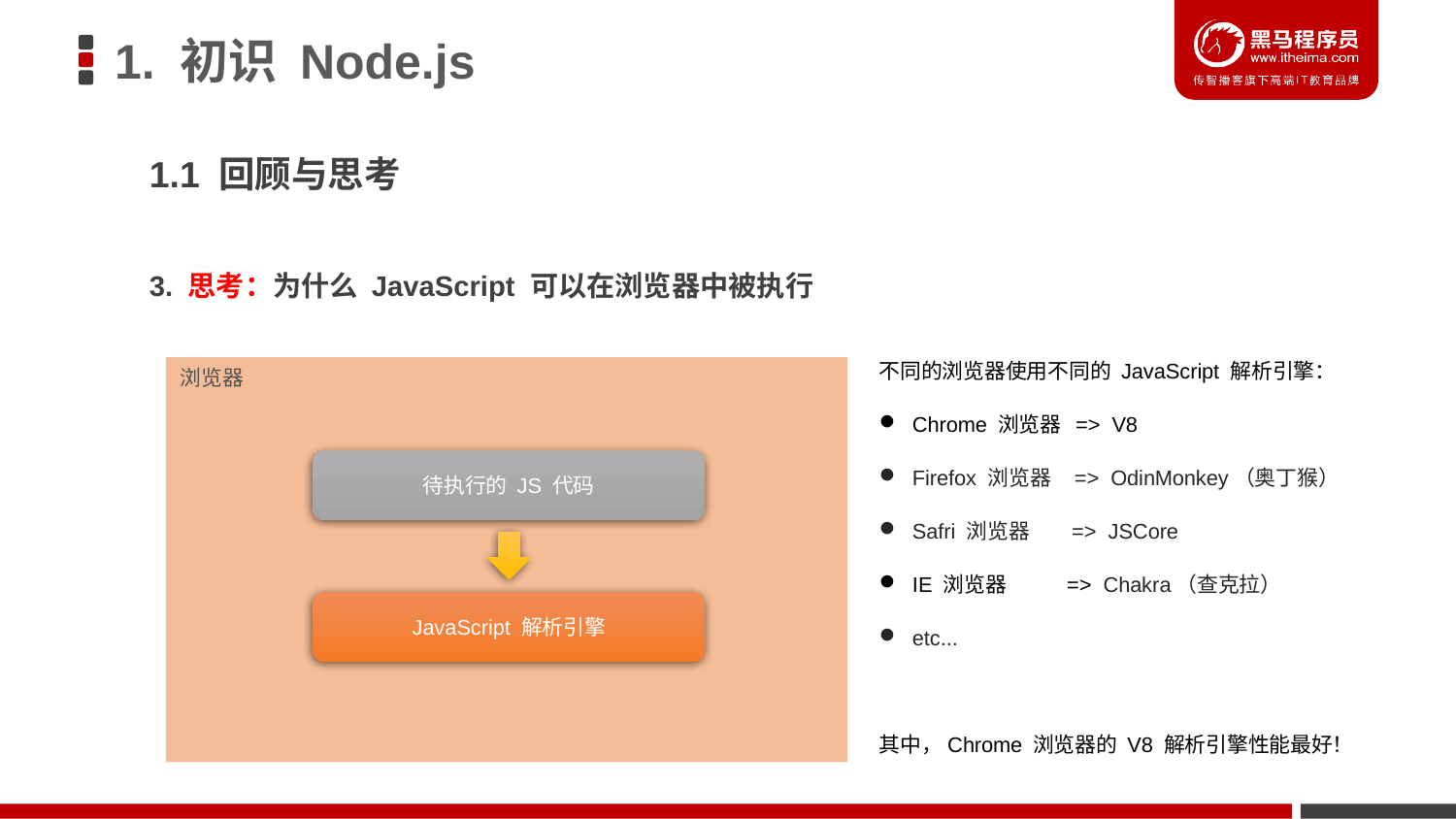

# 1. 初识 Node.js
1.1 回顾与思考
3. 思考：为什么 JavaScript 可以在浏览器中被执行
不同的浏览器使用不同的 JavaScript 解析引擎：
 Chrome 浏览器  =>  V8
 Firefox 浏览器    =>  OdinMonkey（奥丁猴）
 Safri 浏览器        =>  JSCore
 IE 浏览器            =>  Chakra（查克拉）
 etc...

其中，Chrome 浏览器的 V8 解析引擎性能最好！
浏览器
待执行的 JS 代码

JavaScript 解析引擎